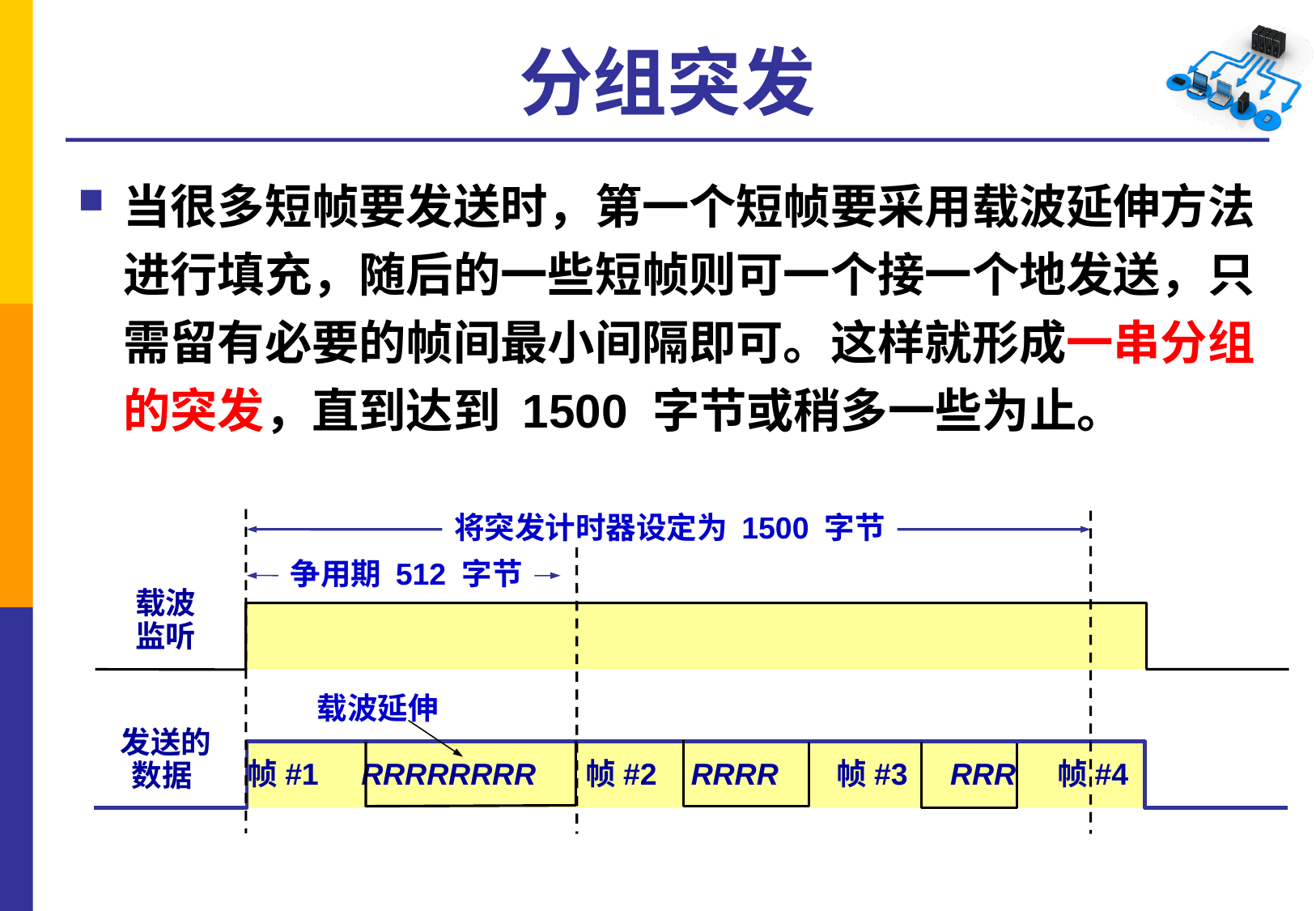

# 分组突发
当很多短帧要发送时，第一个短帧要采用载波延伸方法进行填充，随后的一些短帧则可一个接一个地发送，只需留有必要的帧间最小间隔即可。这样就形成一串分组的突发，直到达到 1500 字节或稍多一些为止。

将突发计时器设定为 1500 字节

争用期 512 字节

载波
监听

载波延伸

发送的
数据

 帧#1     RRRRRRRR     帧#2    RRRR      帧#3     RRR    帧#4